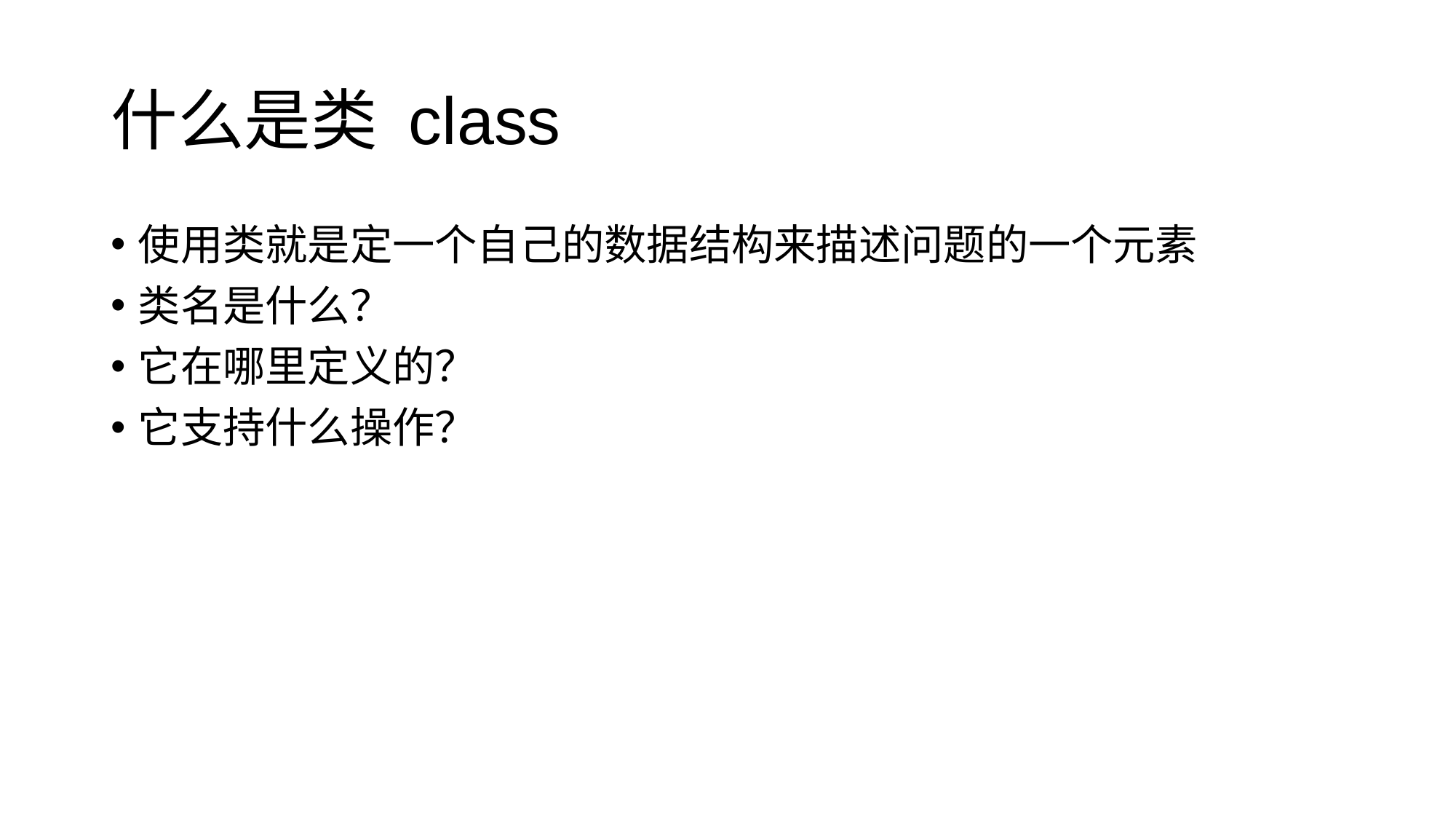

# 什么是类 class
使用类就是定一个自己的数据结构来描述问题的一个元素
类名是什么？
它在哪里定义的？
它支持什么操作？